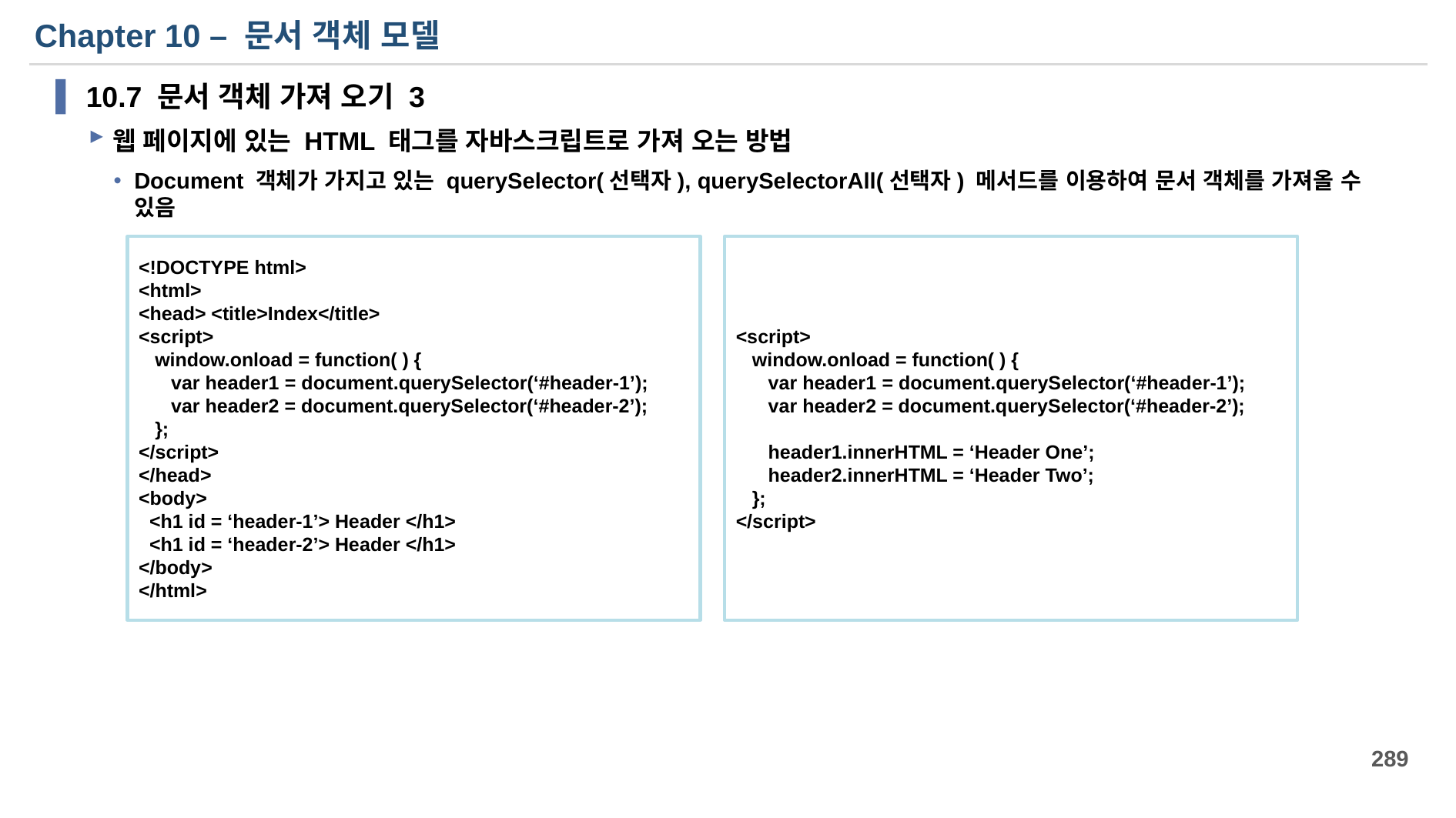

# Chapter 10 – 문서 객체 모델
10.7 문서 객체 가져 오기 3
웹 페이지에 있는 HTML 태그를 자바스크립트로 가져 오는 방법
Document 객체가 가지고 있는 querySelector(선택자), querySelectorAll(선택자) 메서드를 이용하여 문서 객체를 가져올 수 있음

<script>
   window.onload = function( ) {
      var header1 = document.querySelector(‘#header-1’);
      var header2 = document.querySelector(‘#header-2’);

      header1.innerHTML = ‘Header One’;
      header2.innerHTML = ‘Header Two’;
   };
</script>
<!DOCTYPE html>
<html>
<head> <title>Index</title>
<script>
   window.onload = function( ) {
      var header1 = document.querySelector(‘#header-1’);
      var header2 = document.querySelector(‘#header-2’);
   };
</script>
</head>
<body>
  <h1 id = ‘header-1’> Header </h1>
  <h1 id = ‘header-2’> Header </h1>
</body>
</html>
289